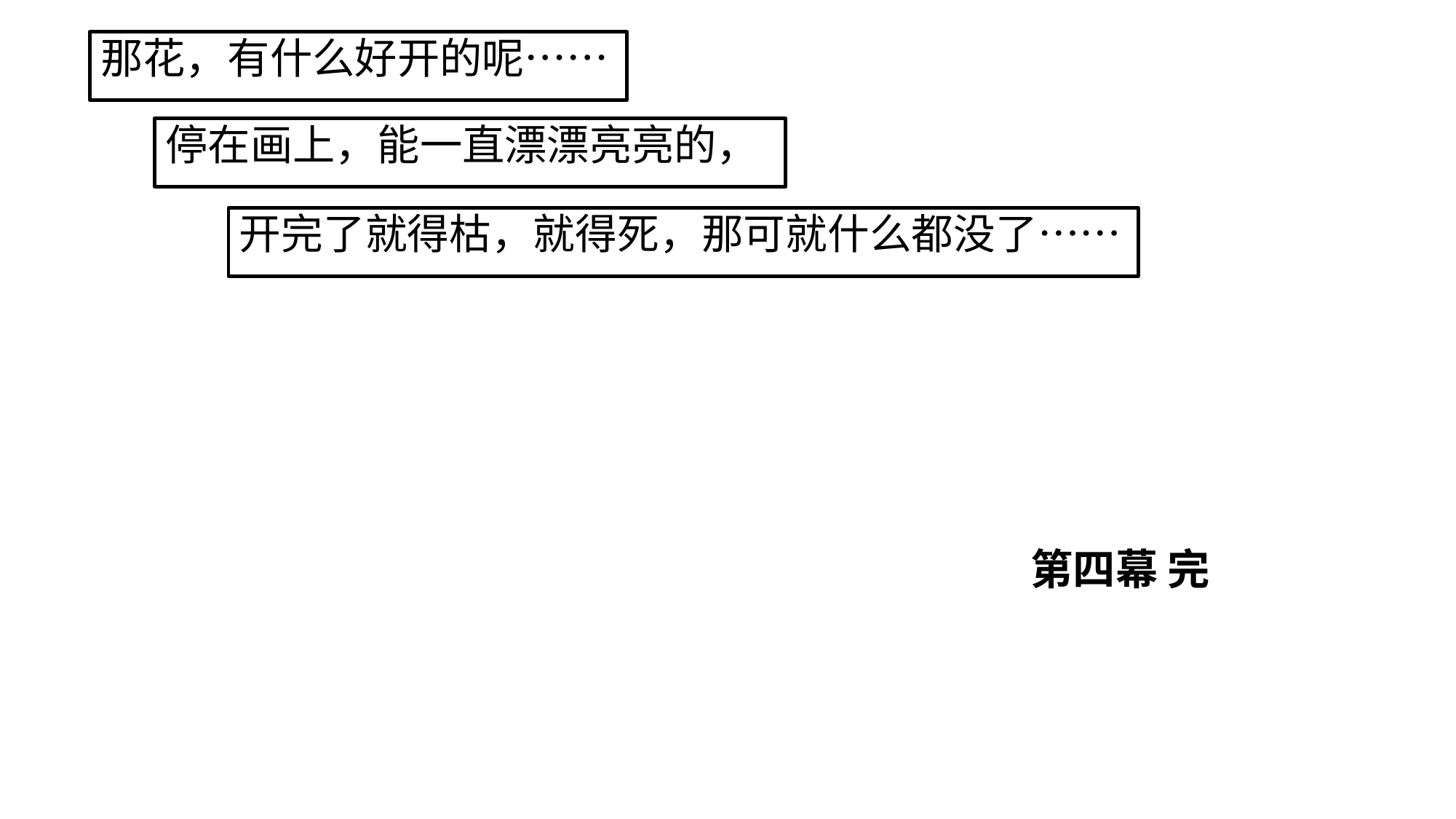

那花，有什么好开的呢……
停在画上，能一直漂漂亮亮的，
开完了就得枯，就得死，那可就什么都没了……
第四幕 完